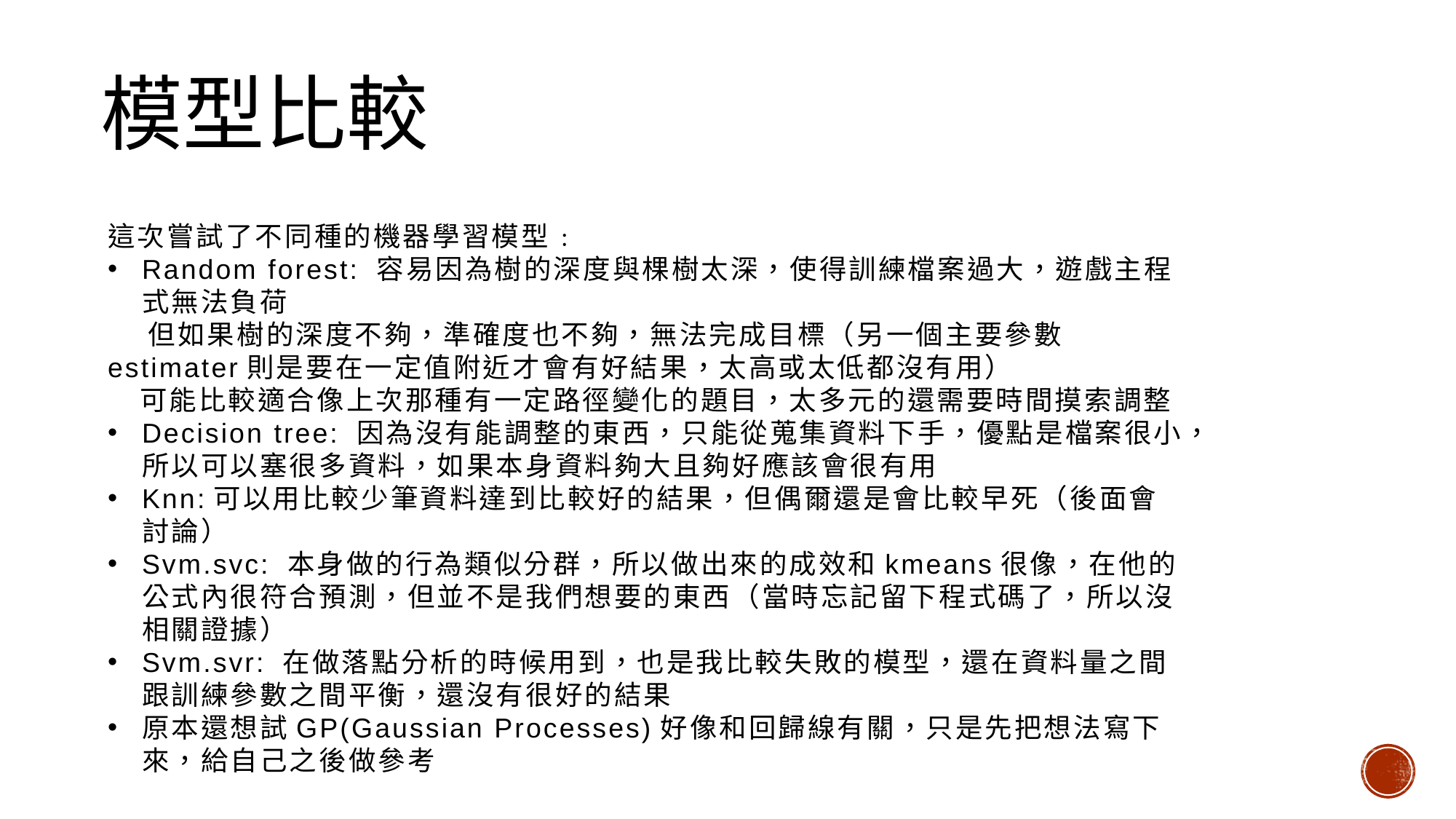

# 模型比較
這次嘗試了不同種的機器學習模型﹕
Random forest: 容易因為樹的深度與棵樹太深，使得訓練檔案過大，遊戲主程式無法負荷
    但如果樹的深度不夠，準確度也不夠，無法完成目標（另一個主要參數estimater則是要在一定值附近才會有好結果，太高或太低都沒有用）
   可能比較適合像上次那種有一定路徑變化的題目，太多元的還需要時間摸索調整
Decision tree: 因為沒有能調整的東西，只能從蒐集資料下手，優點是檔案很小，所以可以塞很多資料，如果本身資料夠大且夠好應該會很有用
Knn:可以用比較少筆資料達到比較好的結果，但偶爾還是會比較早死（後面會討論）
Svm.svc: 本身做的行為類似分群，所以做出來的成效和kmeans很像，在他的公式內很符合預測，但並不是我們想要的東西（當時忘記留下程式碼了，所以沒相關證據）
Svm.svr: 在做落點分析的時候用到，也是我比較失敗的模型，還在資料量之間跟訓練參數之間平衡，還沒有很好的結果
原本還想試GP(Gaussian Processes)好像和回歸線有關，只是先把想法寫下來，給自己之後做參考